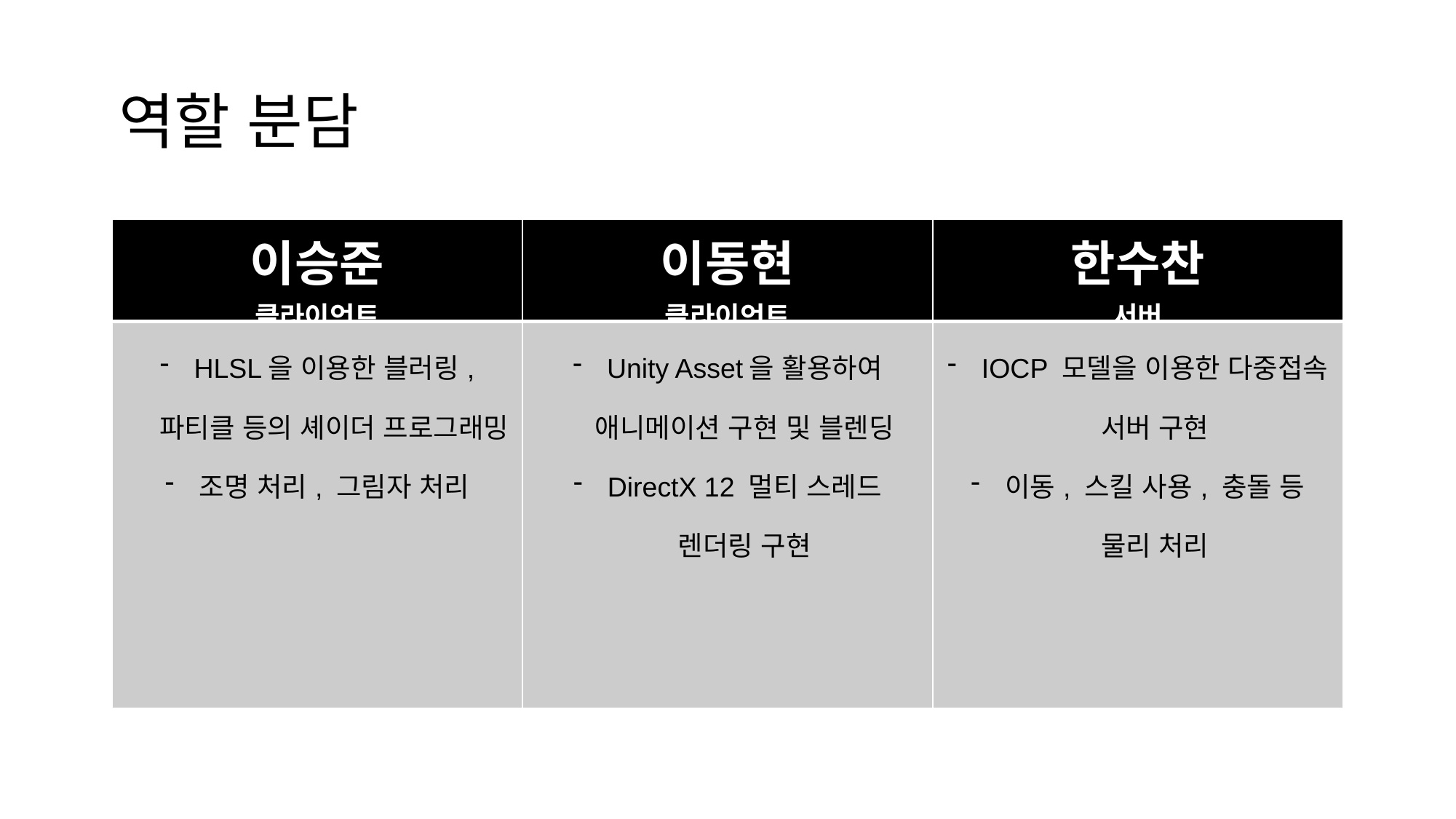

역할 분담
| 이승준 클라이언트 | 이동현 클라이언트 | 한수찬 서버 |
| --- | --- | --- |
| HLSL을 이용한 블러링, 파티클 등의 셰이더 프로그래밍 조명 처리, 그림자 처리 | Unity Asset을 활용하여 애니메이션 구현 및 블렌딩 DirectX 12 멀티 스레드 렌더링 구현 | IOCP 모델을 이용한 다중접속 서버 구현 이동, 스킬 사용, 충돌 등 물리 처리 |